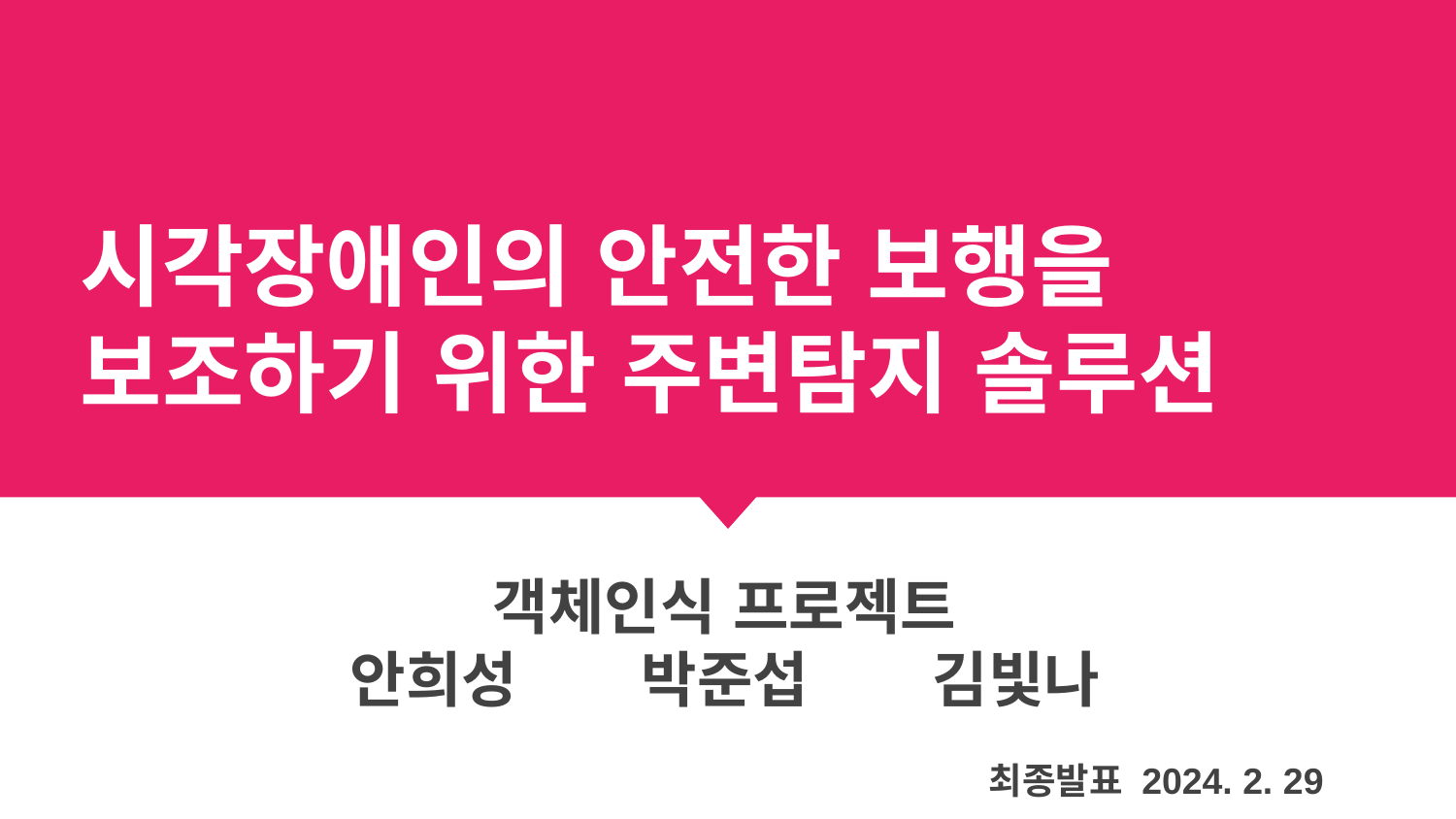

# 시각장애인의 안전한 보행을 보조하기 위한 주변탐지 솔루션
객체인식 프로젝트
안희성	박준섭	김빛나
최종발표 2024. 2. 29